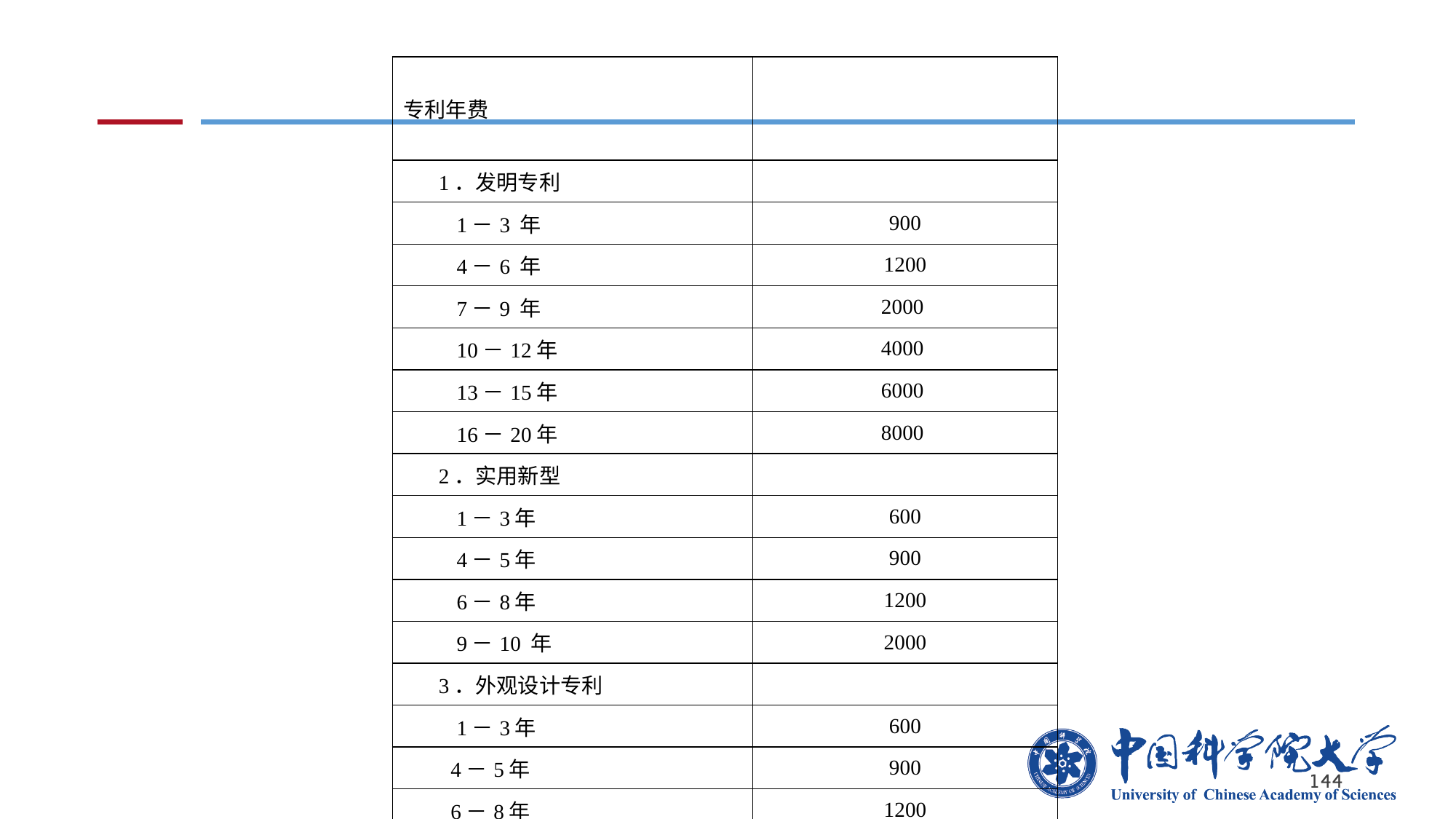

#
| 专利年费 |  |
| --- | --- |
| 1．发明专利 |  |
| 1－3 年 | 900 |
| 4－6 年 | 1200 |
| 7－9 年 | 2000 |
| 10－12年 | 4000 |
| 13－15年 | 6000 |
| 16－20年 | 8000 |
| 2．实用新型 |  |
| 1－3年 | 600 |
| 4－5年 | 900 |
| 6－8年 | 1200 |
| 9－10 年 | 2000 |
| 3．外观设计专利 |  |
| 1－3年 | 600 |
| 4－5年 | 900 |
| 6－8年 | 1200 |
| 9－10年 | 2000 |

144